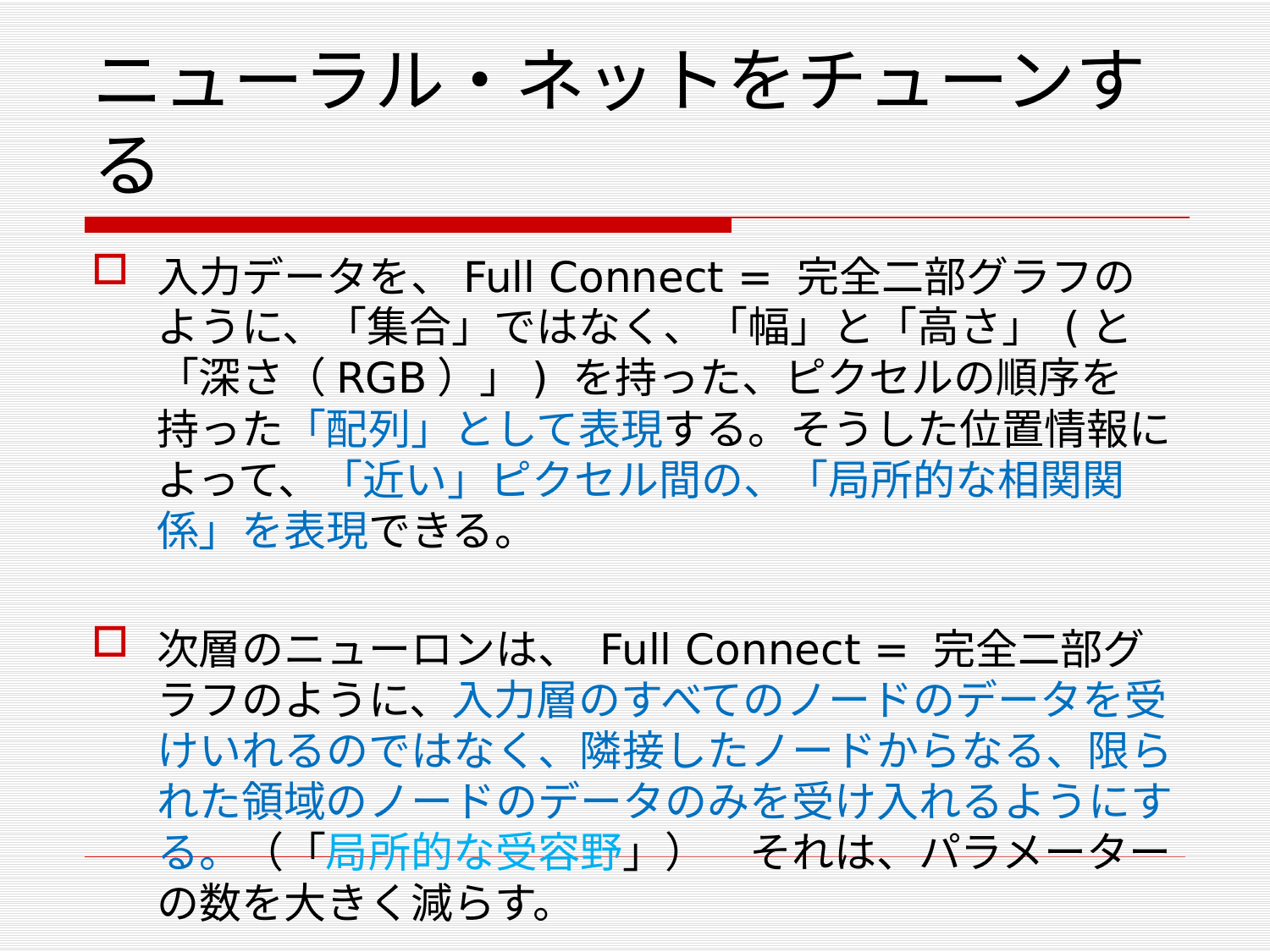

# ニューラル・ネットをチューンする
入力データを、Full Connect = 完全二部グラフのように、「集合」ではなく、「幅」と「高さ」 (と「深さ（RGB）」) を持った、ピクセルの順序を持った「配列」として表現する。そうした位置情報によって、「近い」ピクセル間の、「局所的な相関関係」を表現できる。

次層のニューロンは、 Full Connect = 完全二部グラフのように、入力層のすべてのノードのデータを受けいれるのではなく、隣接したノードからなる、限られた領域のノードのデータのみを受け入れるようにする。（「局所的な受容野」）　それは、パラメーターの数を大きく減らす。